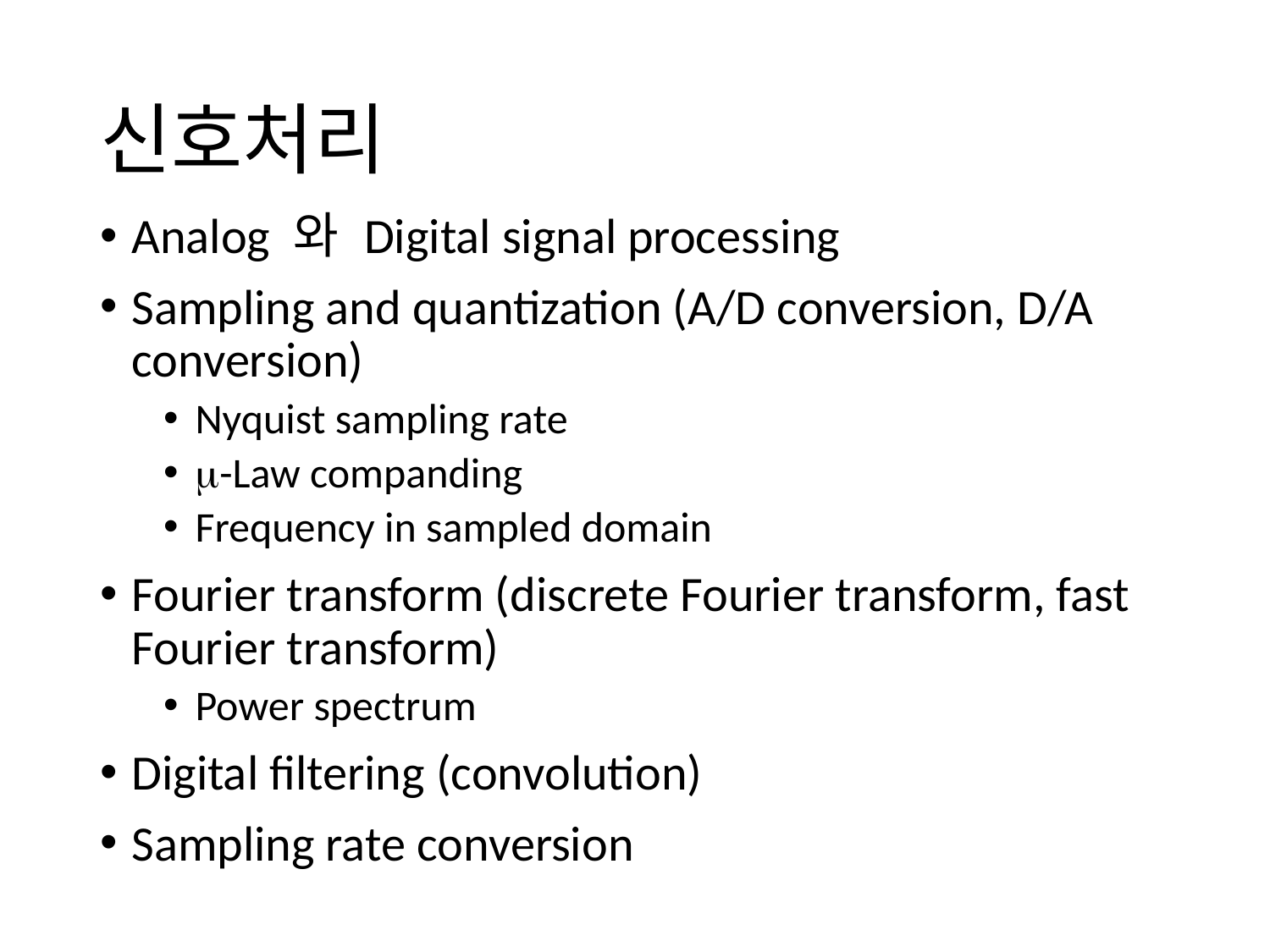

# 신호처리
Analog 와 Digital signal processing
Sampling and quantization (A/D conversion, D/A conversion)
Nyquist sampling rate
μ-Law companding
Frequency in sampled domain
Fourier transform (discrete Fourier transform, fast Fourier transform)
Power spectrum
Digital filtering (convolution)
Sampling rate conversion